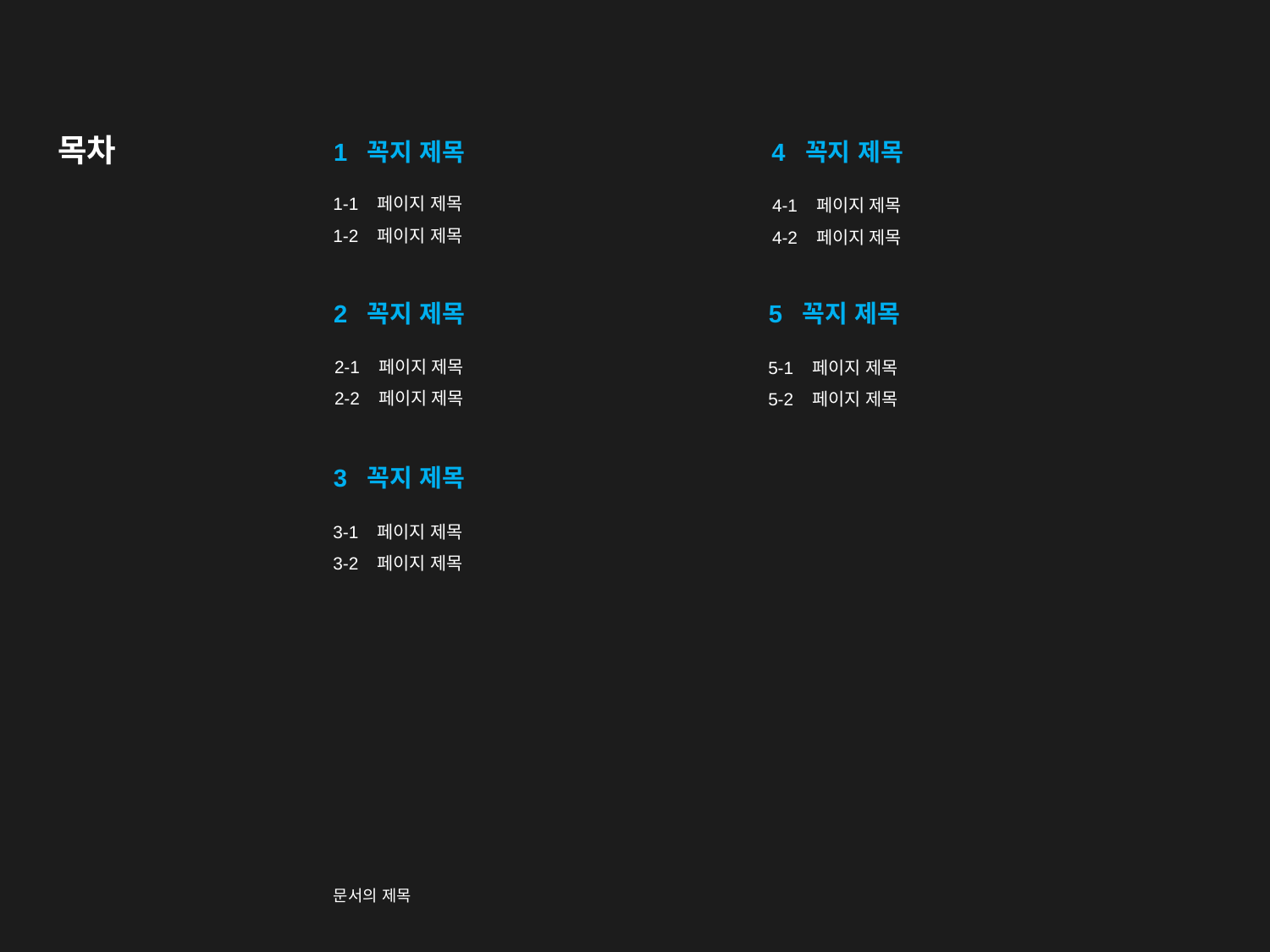

# 목차
4  꼭지 제목
4-1   페이지 제목
4-2   페이지 제목
1  꼭지 제목
1-1   페이지 제목
1-2   페이지 제목
2  꼭지 제목
2-1   페이지 제목
2-2   페이지 제목
5  꼭지 제목
5-1   페이지 제목
5-2   페이지 제목
3  꼭지 제목
3-1   페이지 제목
3-2   페이지 제목
문서의 제목